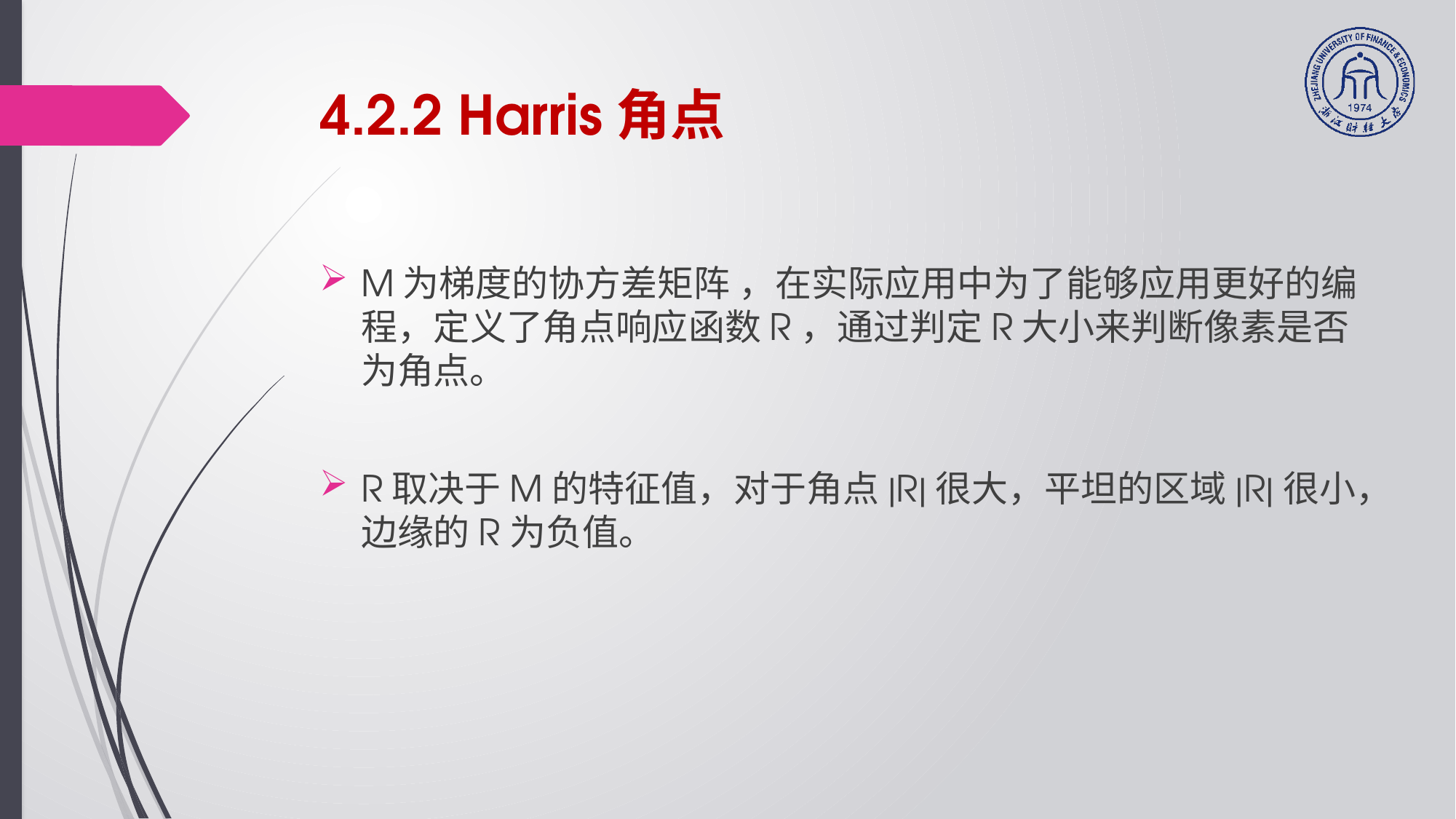

# 4.2.2 Harris角点
M为梯度的协方差矩阵 ，在实际应用中为了能够应用更好的编程，定义了角点响应函数R，通过判定R大小来判断像素是否为角点。

R取决于M的特征值，对于角点|R|很大，平坦的区域|R|很小，边缘的R为负值。